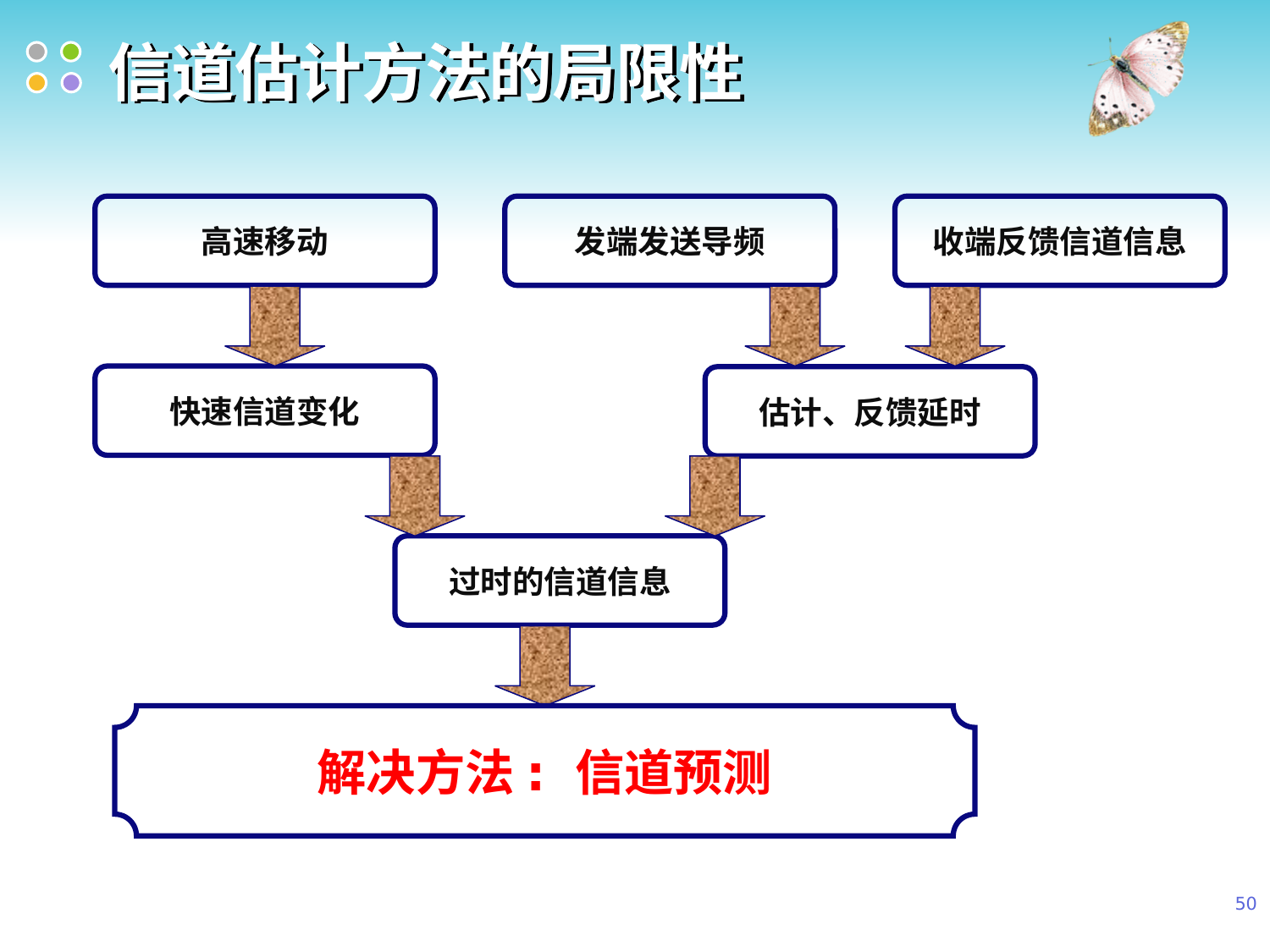

# 信道估计方法的局限性

高速移动

快速信道变化
发端发送导频
收端反馈信道信息

估计、反馈延时

过时的信道信息

解决方法: 信道预测
50